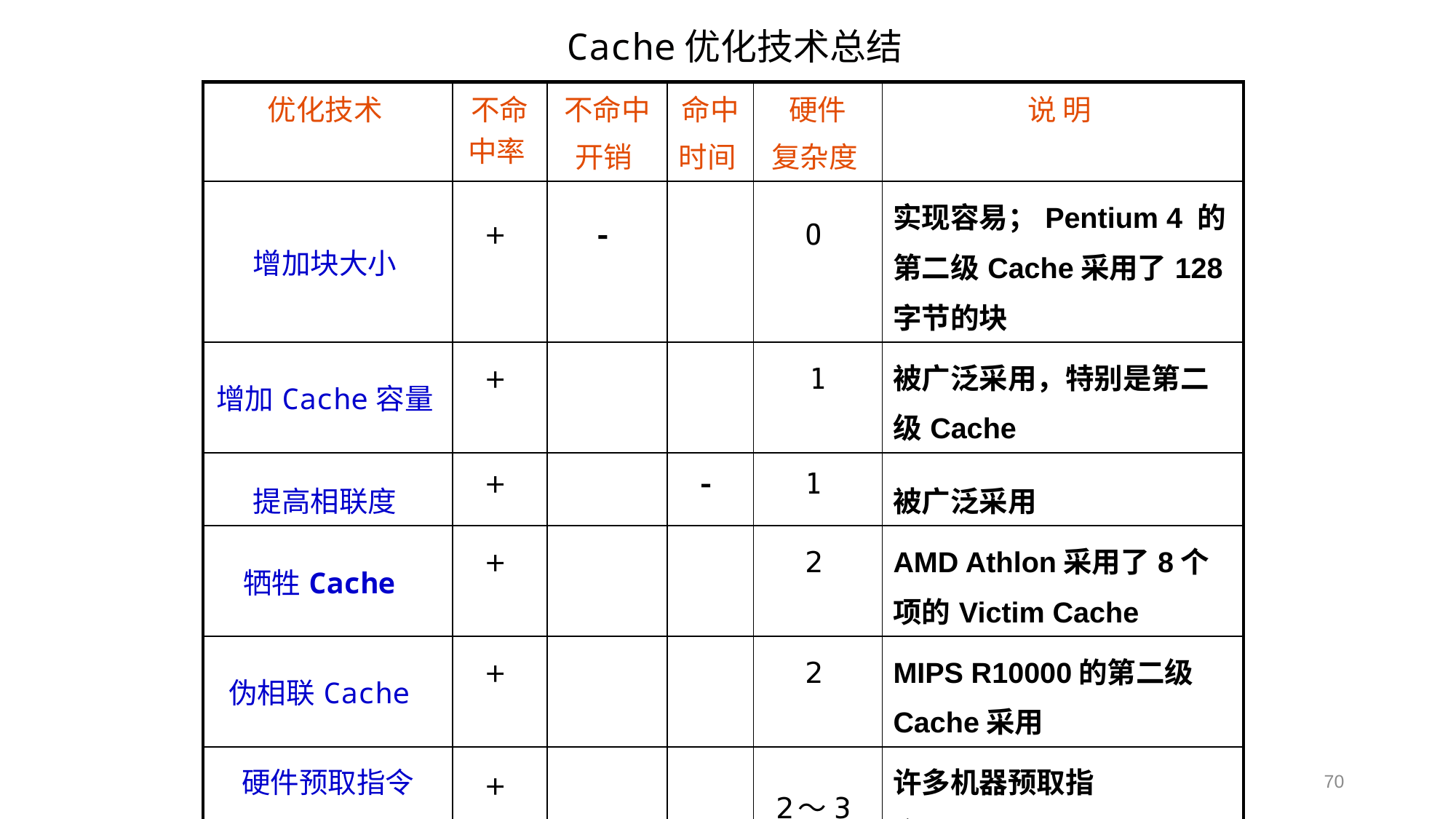

Cache优化技术总结
| 优化技术 | 不命中率 | 不命中 开销 | 命中 时间 | 硬件 复杂度 | 说 明 |
| --- | --- | --- | --- | --- | --- |
| 增加块大小 | + | − |  | 0 | 实现容易；Pentium 4 的第二级Cache采用了128字节的块 |
| 增加Cache容量 | + |  |  | 1 | 被广泛采用，特别是第二级Cache |
| 提高相联度 | + |  | − | 1 | 被广泛采用 |
| 牺牲Cache | + |  |  | 2 | AMD Athlon采用了8个项的Victim Cache |
| 伪相联Cache | + |  |  | 2 | MIPS R10000的第二级Cache采用 |
| 硬件预取指令 和数据 | + |  |  | 2～3 | 许多机器预取指令，UltraSPARC Ⅲ预取数据 |
70